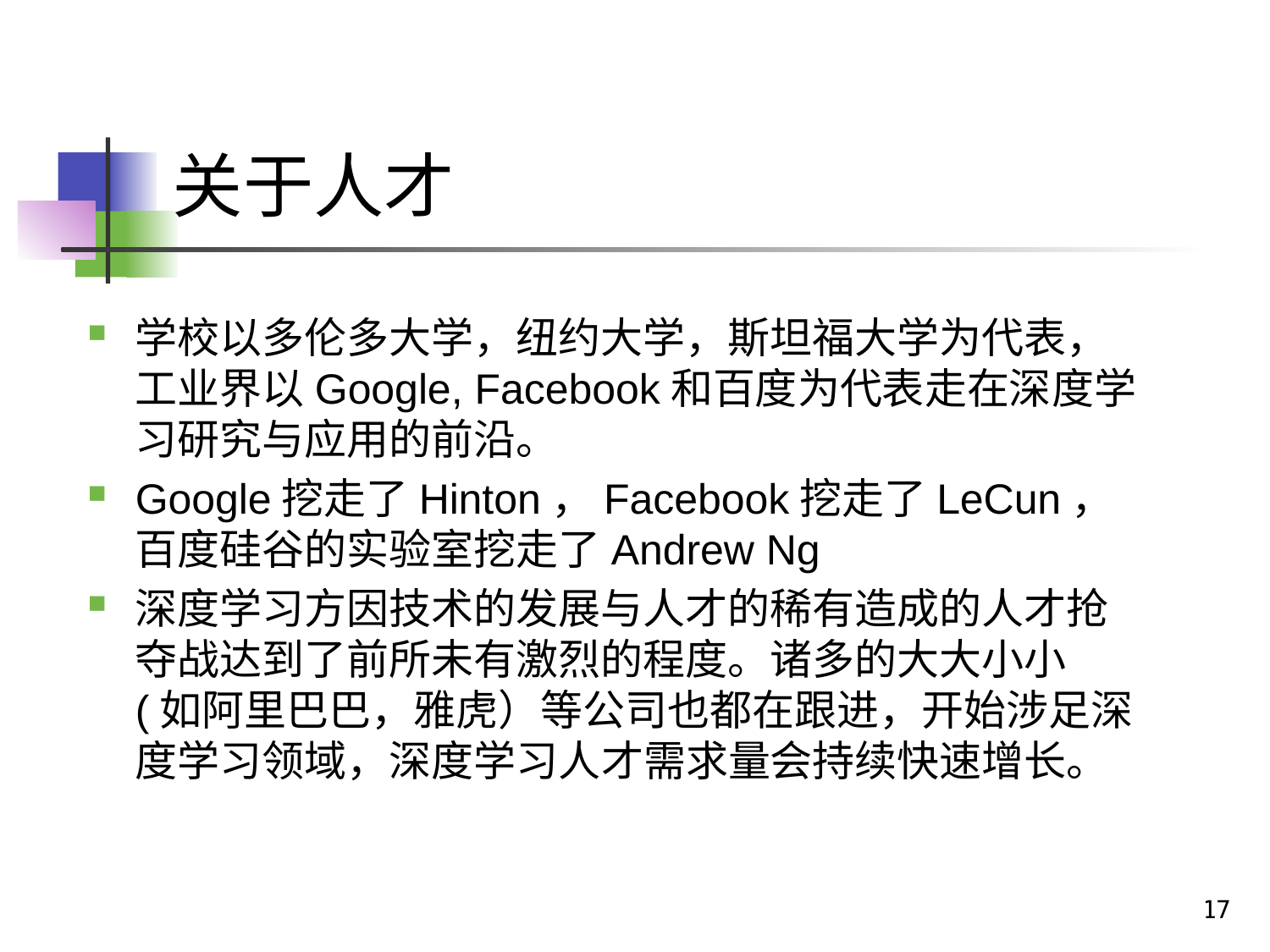

# 关于人才
学校以多伦多大学，纽约大学，斯坦福大学为代表，工业界以Google, Facebook和百度为代表走在深度学习研究与应用的前沿。
Google挖走了Hinton，Facebook挖走了LeCun，百度硅谷的实验室挖走了Andrew Ng
深度学习方因技术的发展与人才的稀有造成的人才抢夺战达到了前所未有激烈的程度。诸多的大大小小(如阿里巴巴，雅虎）等公司也都在跟进，开始涉足深度学习领域，深度学习人才需求量会持续快速增长。
17